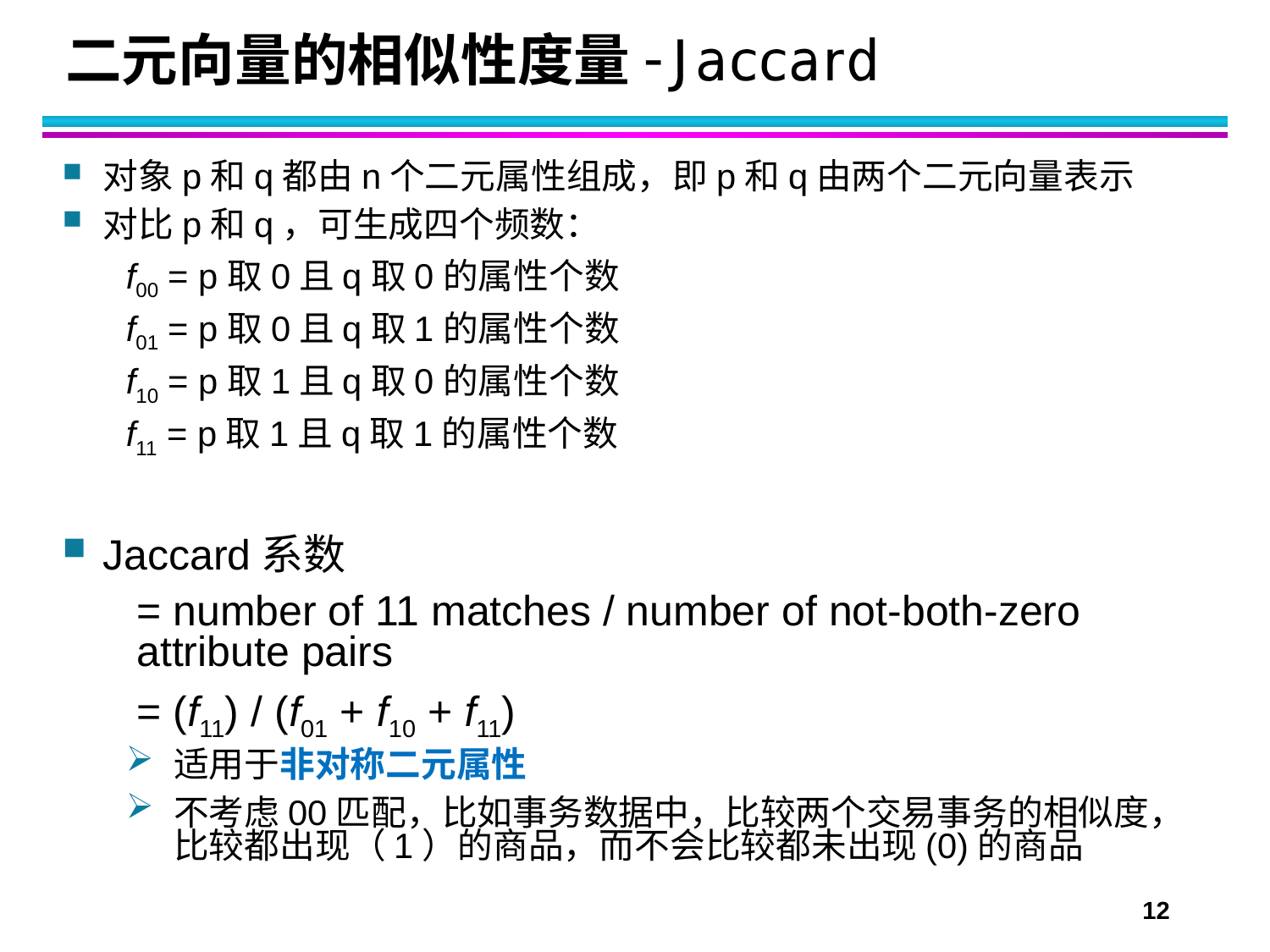

# 二元向量的相似性度量-Jaccard
对象p和q都由n个二元属性组成，即p和q由两个二元向量表示
对比p和q，可生成四个频数：
f00 = p取0且q取0的属性个数
f01 = p取0且q取1的属性个数
f10 = p取1且q取0的属性个数
f11 = p取1且q取1的属性个数

Jaccard系数
	= number of 11 matches / number of not-both-zero attribute pairs
   	= (f11) / (f01 + f10 + f11)
适用于非对称二元属性
不考虑00匹配，比如事务数据中，比较两个交易事务的相似度，比较都出现（1）的商品，而不会比较都未出现(0)的商品